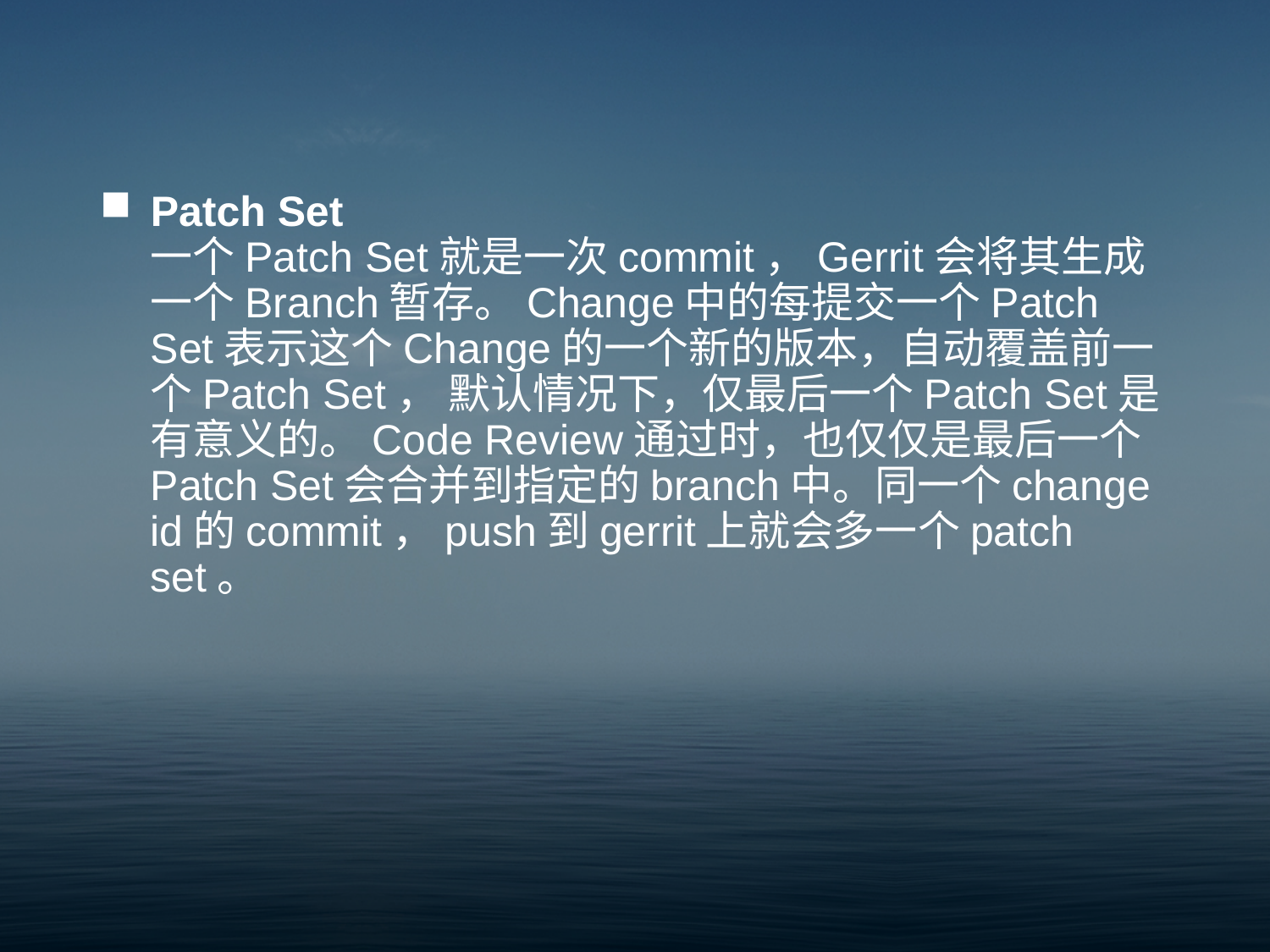

#
Patch Set
一个Patch Set就是一次commit，Gerrit会将其生成一个Branch暂存。Change中的每提交一个Patch Set表示这个Change的一个新的版本，自动覆盖前一个Patch Set， 默认情况下，仅最后一个Patch Set是有意义的。Code Review通过时，也仅仅是最后一个Patch Set会合并到指定的branch中。同一个change id的commit，push到gerrit上就会多一个patch set。